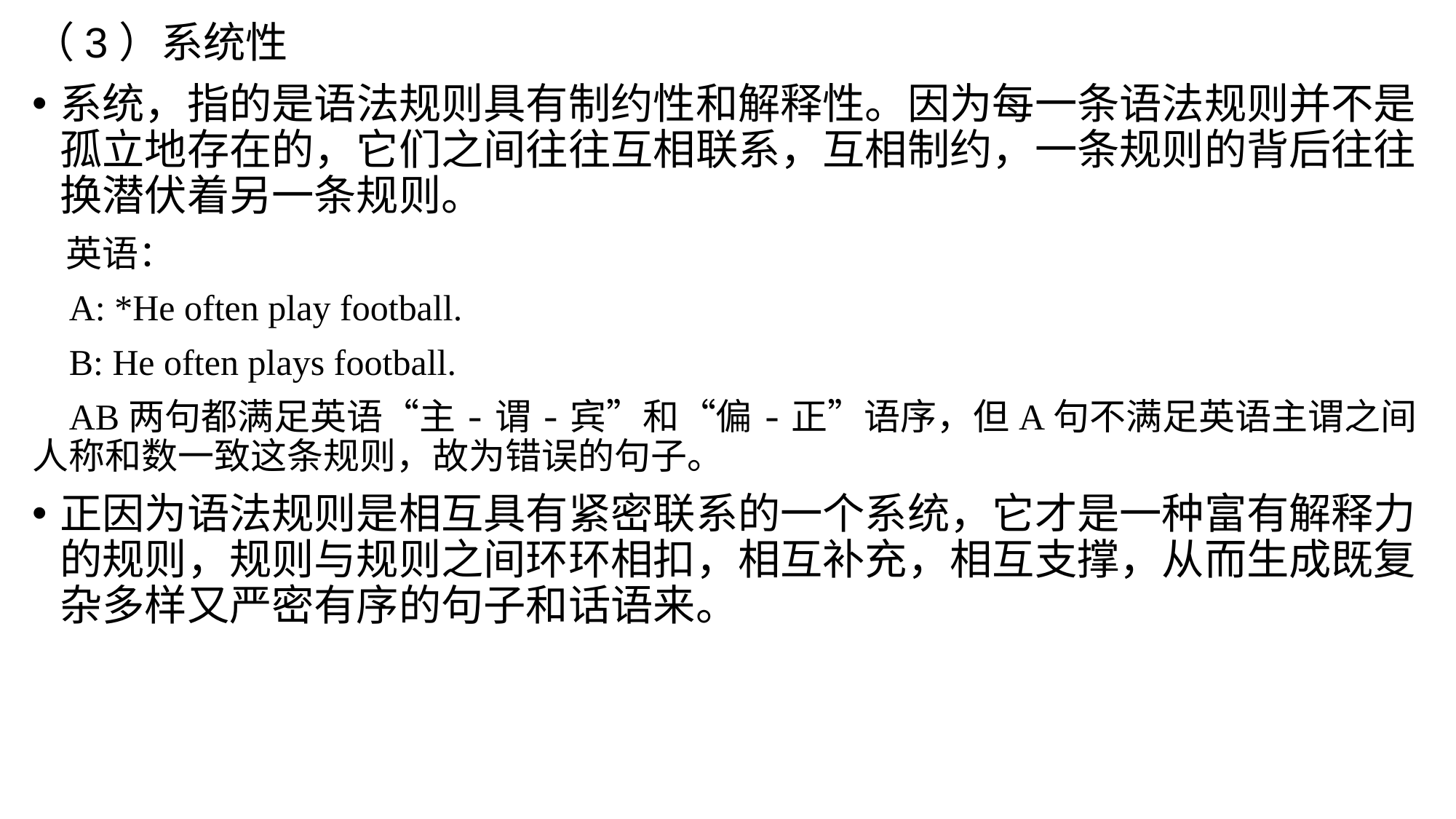

（3）系统性
系统，指的是语法规则具有制约性和解释性。因为每一条语法规则并不是孤立地存在的，它们之间往往互相联系，互相制约，一条规则的背后往往换潜伏着另一条规则。
   英语：
    A: *He often play football.
    B: He often plays football.
    AB两句都满足英语“主-谓-宾”和“偏-正”语序，但A句不满足英语主谓之间人称和数一致这条规则，故为错误的句子。
正因为语法规则是相互具有紧密联系的一个系统，它才是一种富有解释力的规则，规则与规则之间环环相扣，相互补充，相互支撑，从而生成既复杂多样又严密有序的句子和话语来。